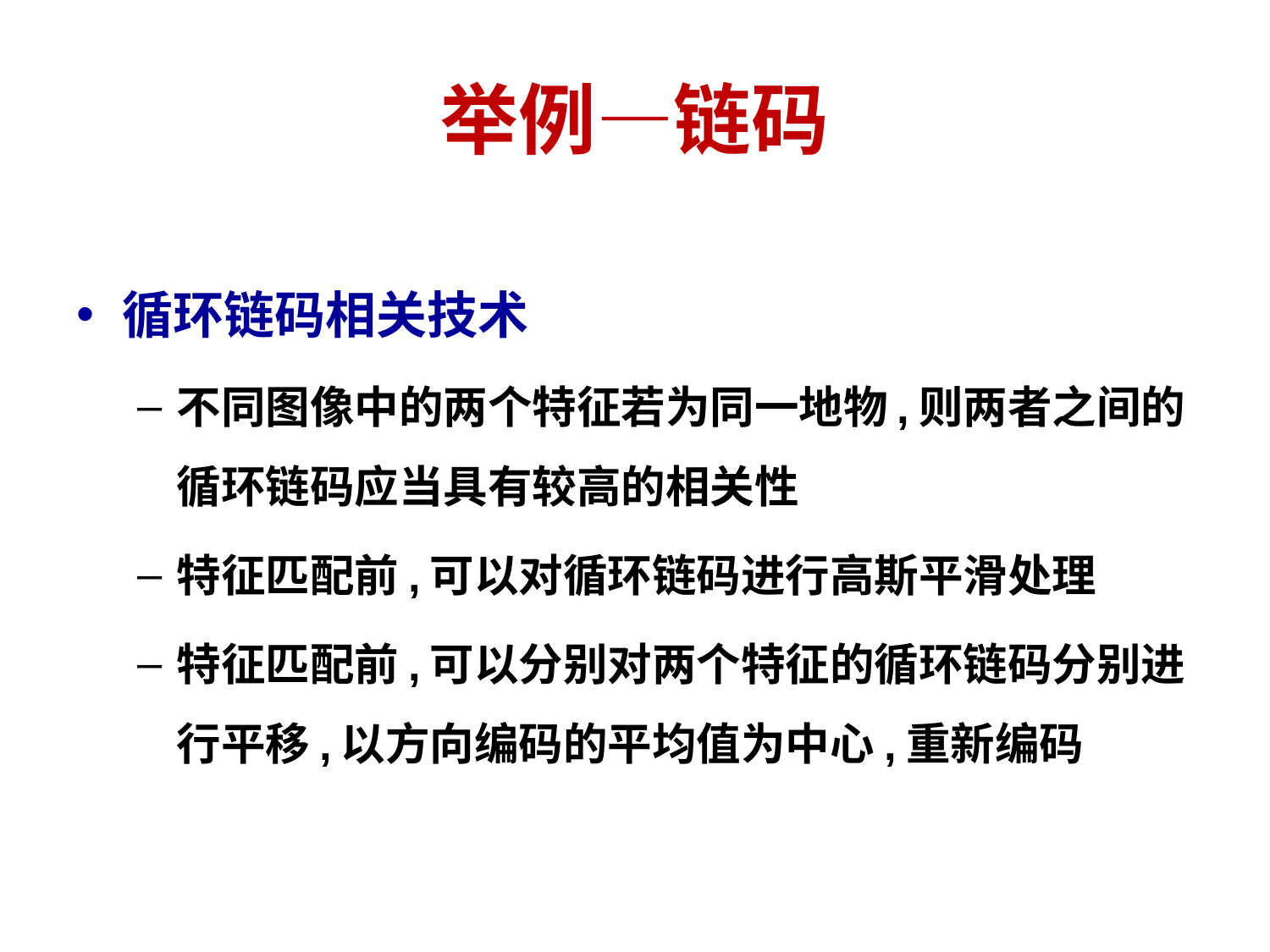

# 举例—链码
循环链码相关技术
不同图像中的两个特征若为同一地物,则两者之间的循环链码应当具有较高的相关性
特征匹配前,可以对循环链码进行高斯平滑处理
特征匹配前,可以分别对两个特征的循环链码分别进行平移,以方向编码的平均值为中心,重新编码